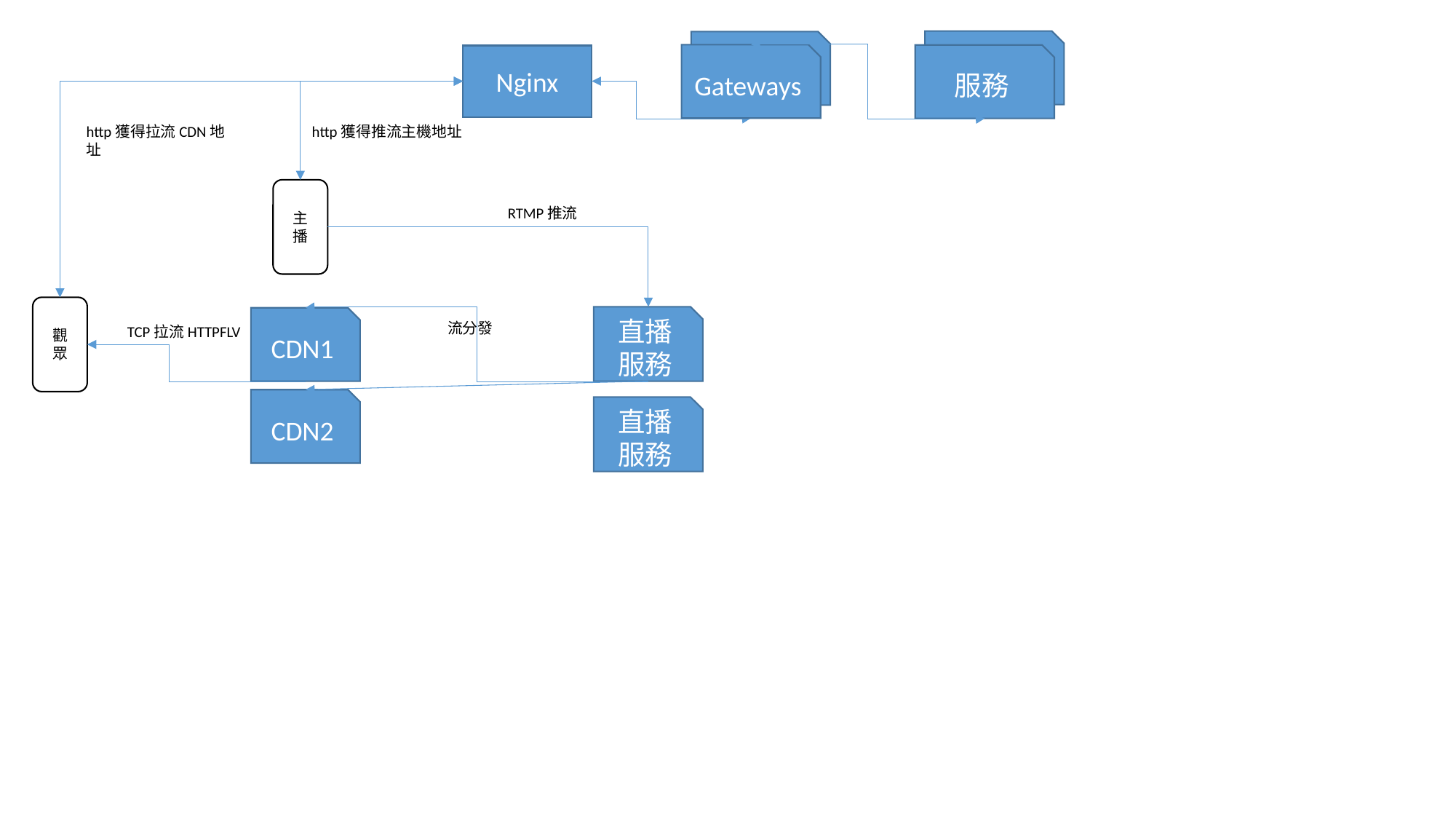

服務
服務
Gateway
Gateways
Nginx
http獲得推流主機地址
http獲得拉流CDN地址
主播
RTMP推流
觀眾
直播服務
CDN1
流分發
TCP拉流HTTPFLV
CDN2
直播服務